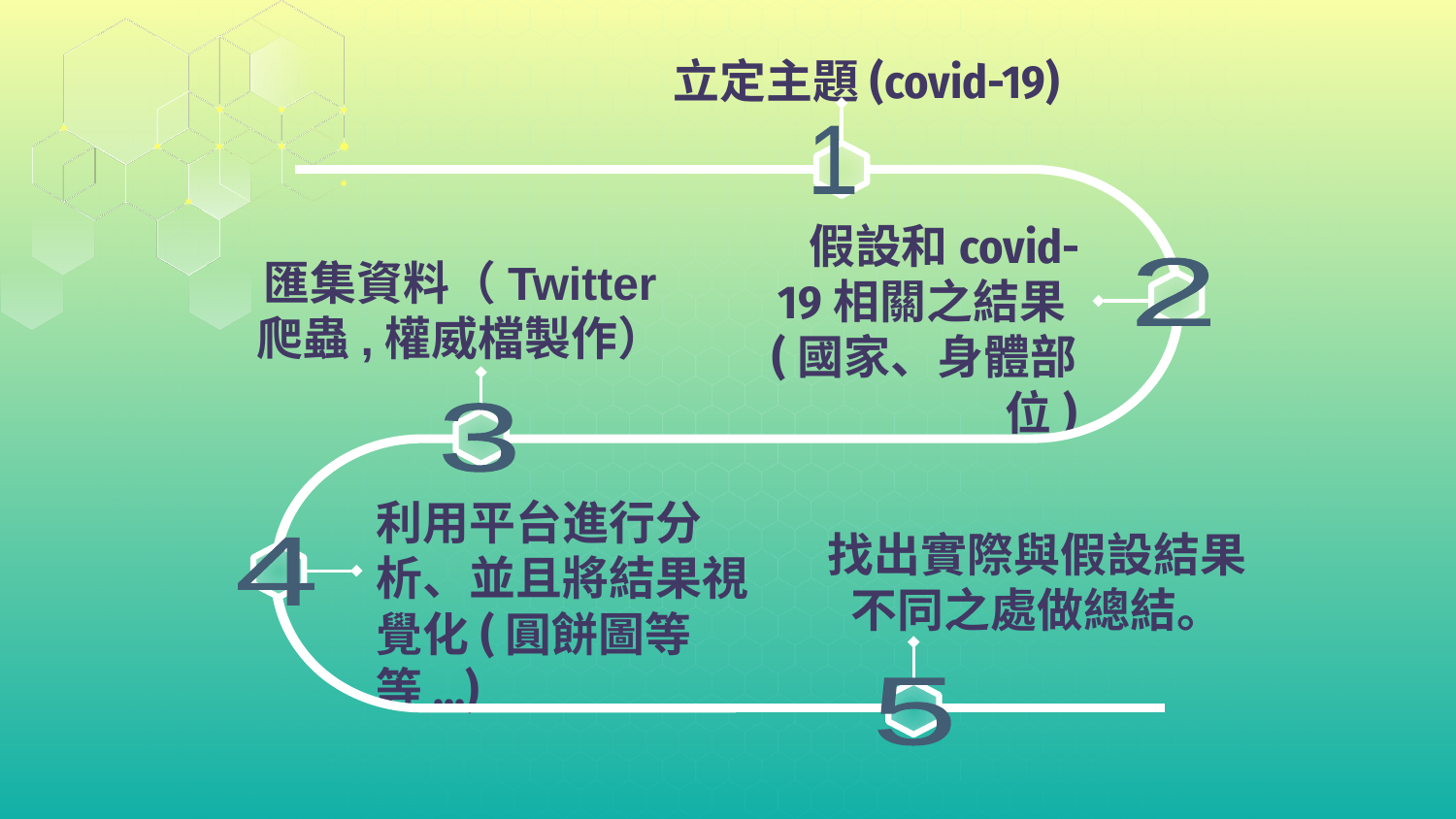

立定主題(covid-19)

1
2
3
4
5
假設和covid-19相關之結果(國家、身體部位)

匯集資料（Twitter 爬蟲,權威檔製作）
利用平台進行分析、並且將結果視覺化(圓餅圖等等...)
找出實際與假設結果不同之處做總結。